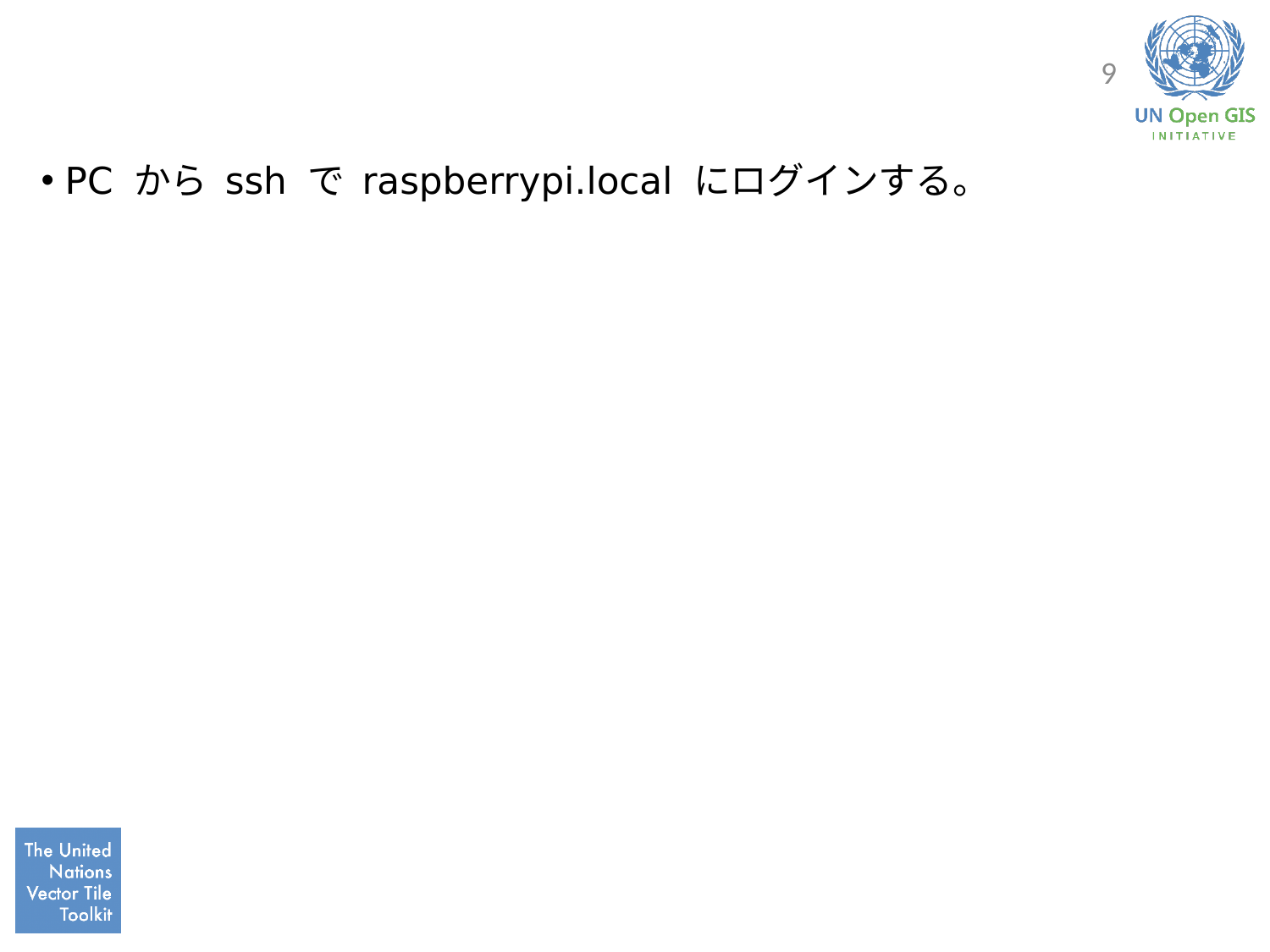

#
9
PC から ssh で raspberrypi.local にログインする。